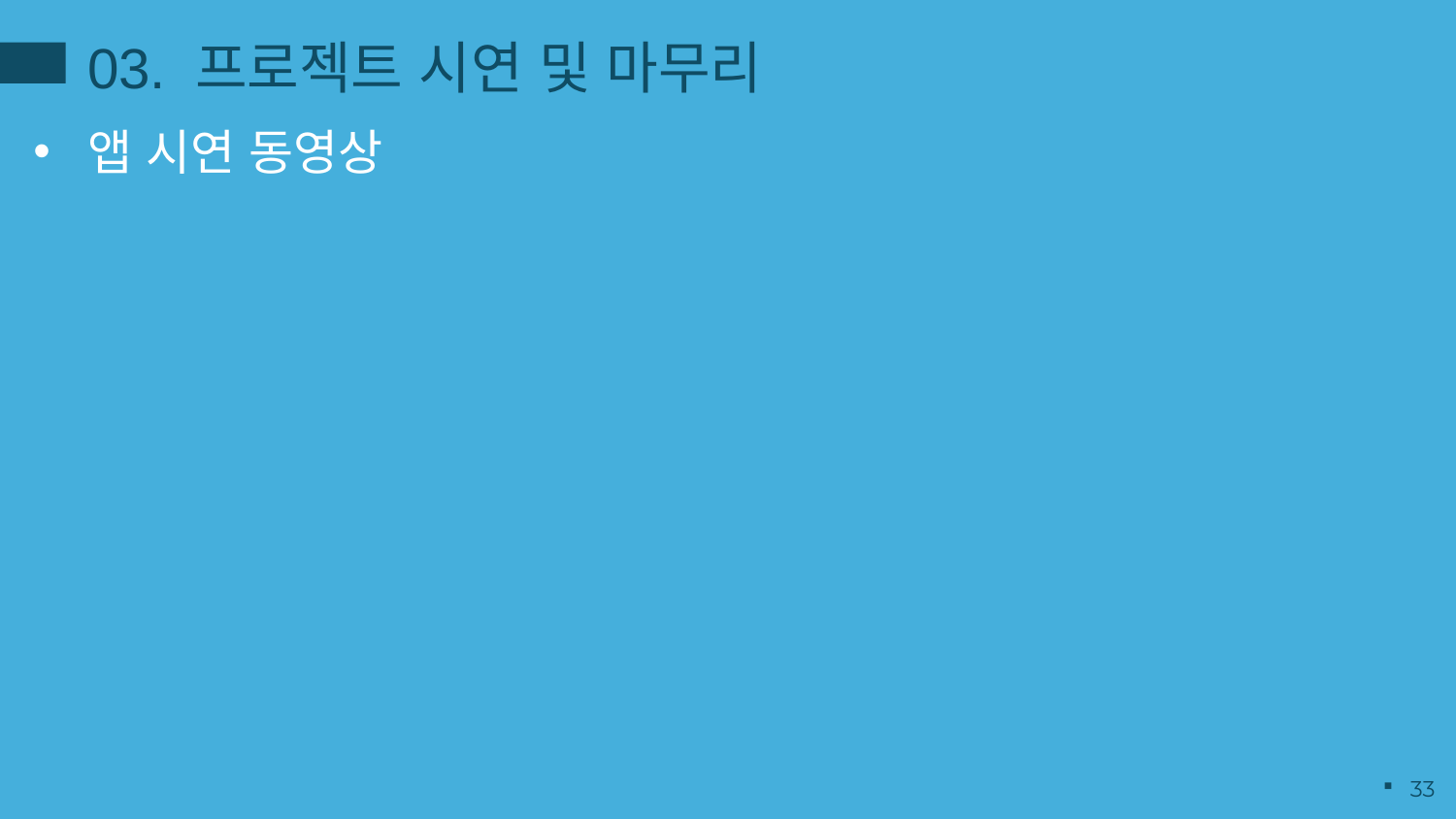

# 03. 프로젝트 시연 및 마무리
앱 시연 동영상
33